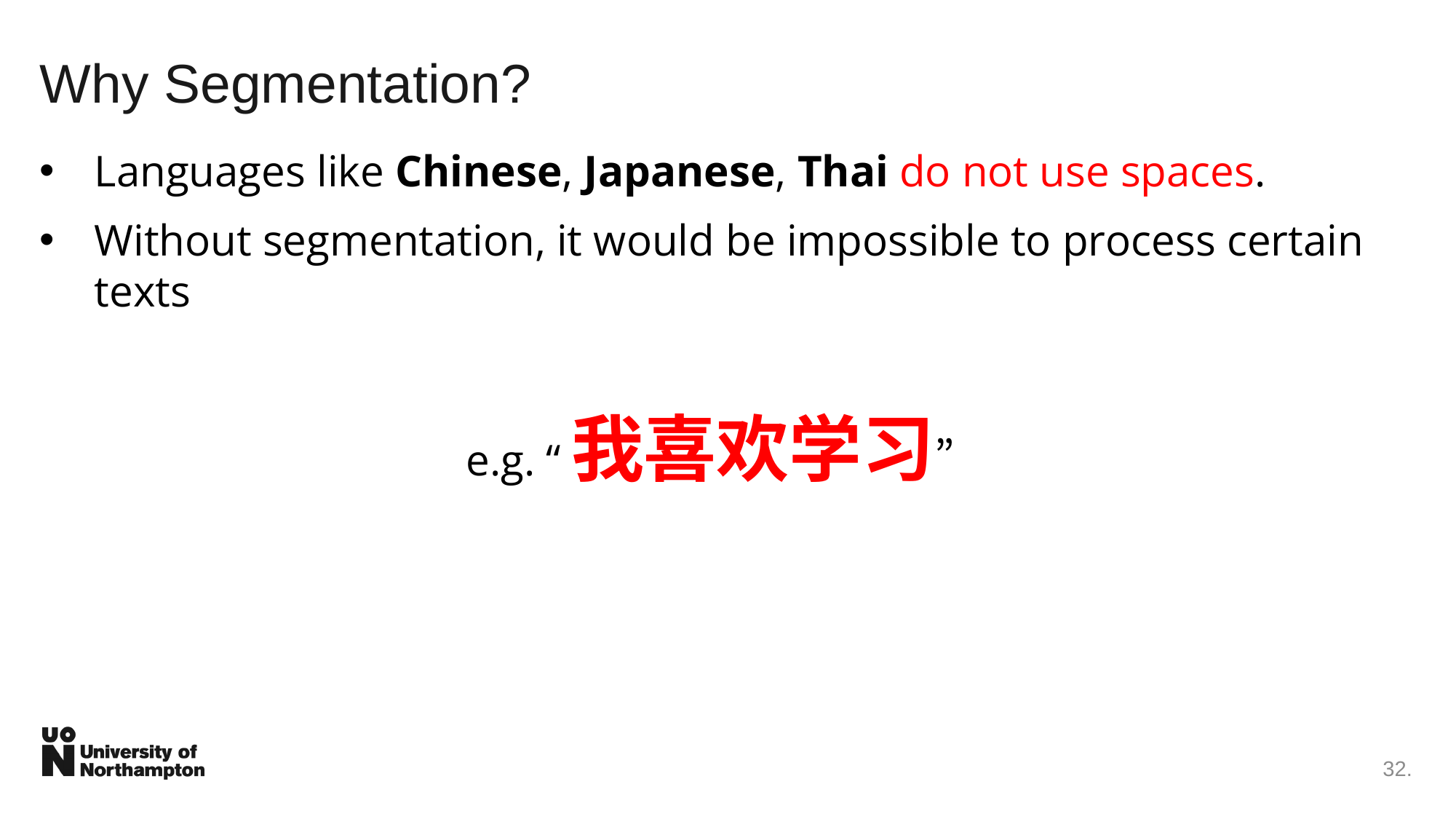

# Why Segmentation?
Languages like Chinese, Japanese, Thai do not use spaces.
Without segmentation, it would be impossible to process certain texts

e.g. “我喜欢学习”
32.